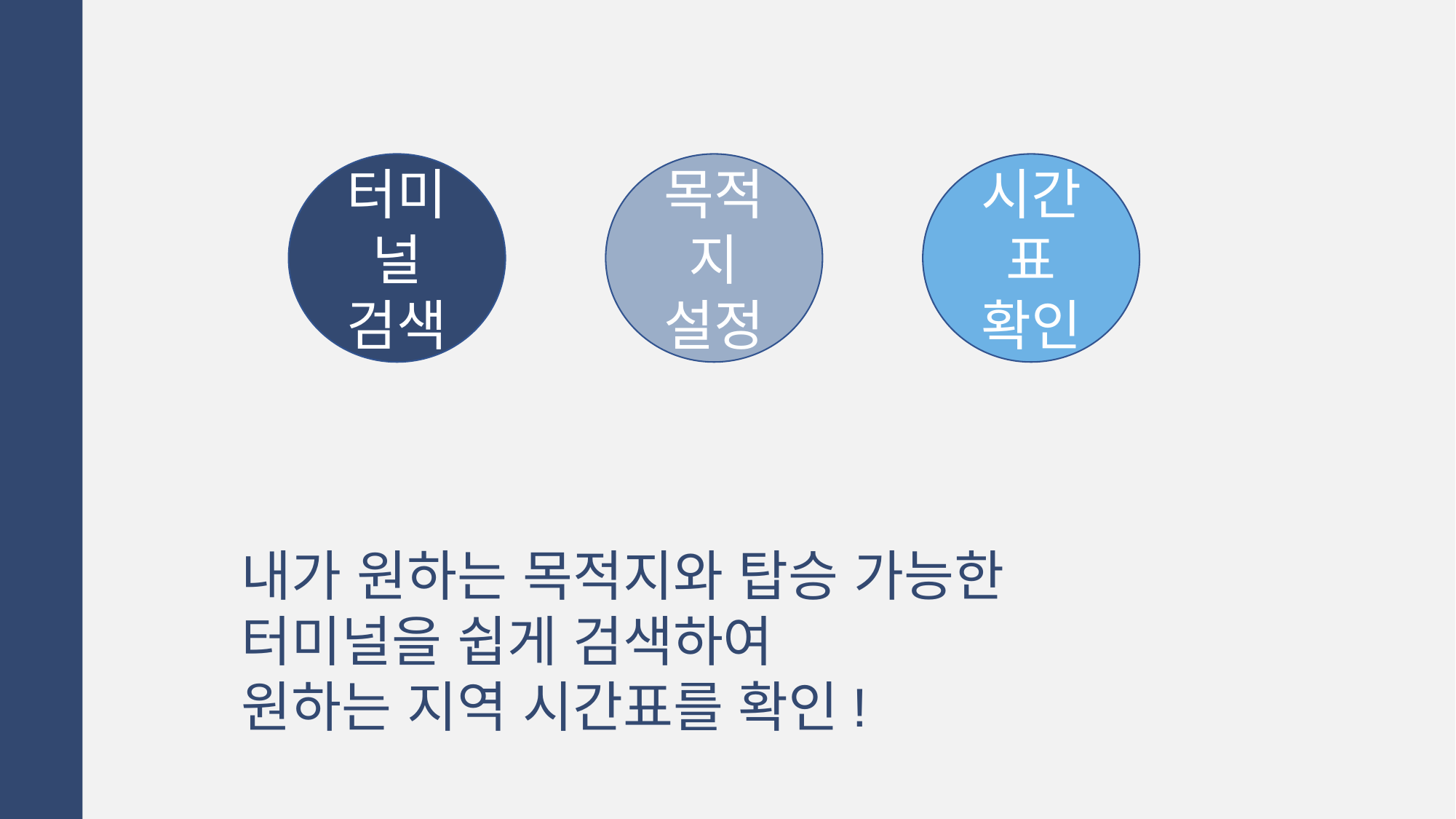

목적지
설정
시간표 확인
터미널
검색
내가 원하는 목적지와 탑승 가능한 터미널을 쉽게 검색하여
원하는 지역 시간표를 확인!